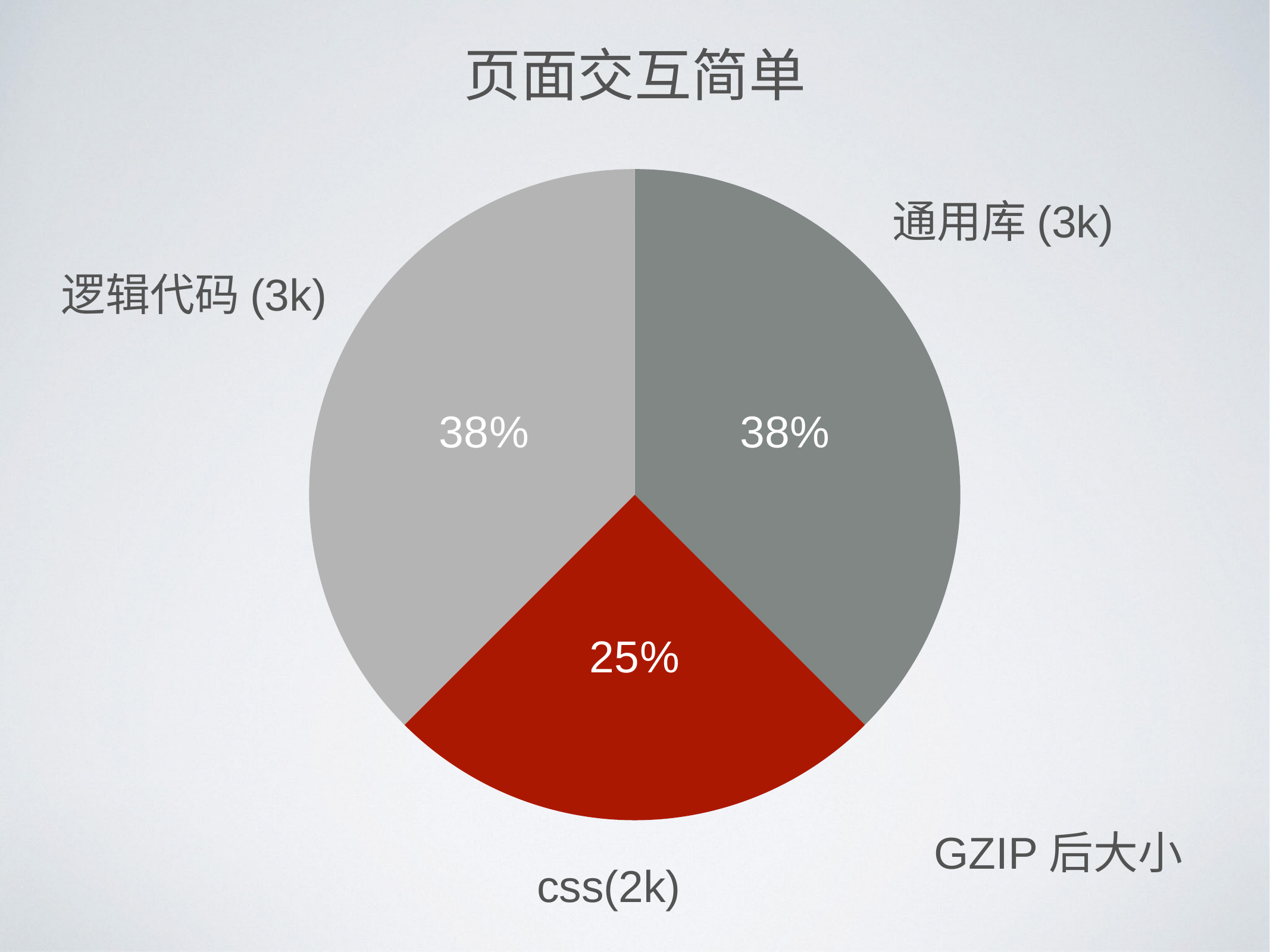

页面交互简单

### Chart

| Category | 区域 1 |
|---|---|
| 通用库 | 3.0 |
| css | 2.0 |
| index | 3.0 |
通用库(3k)
逻辑代码(3k)
GZIP后大小
css(2k)
7